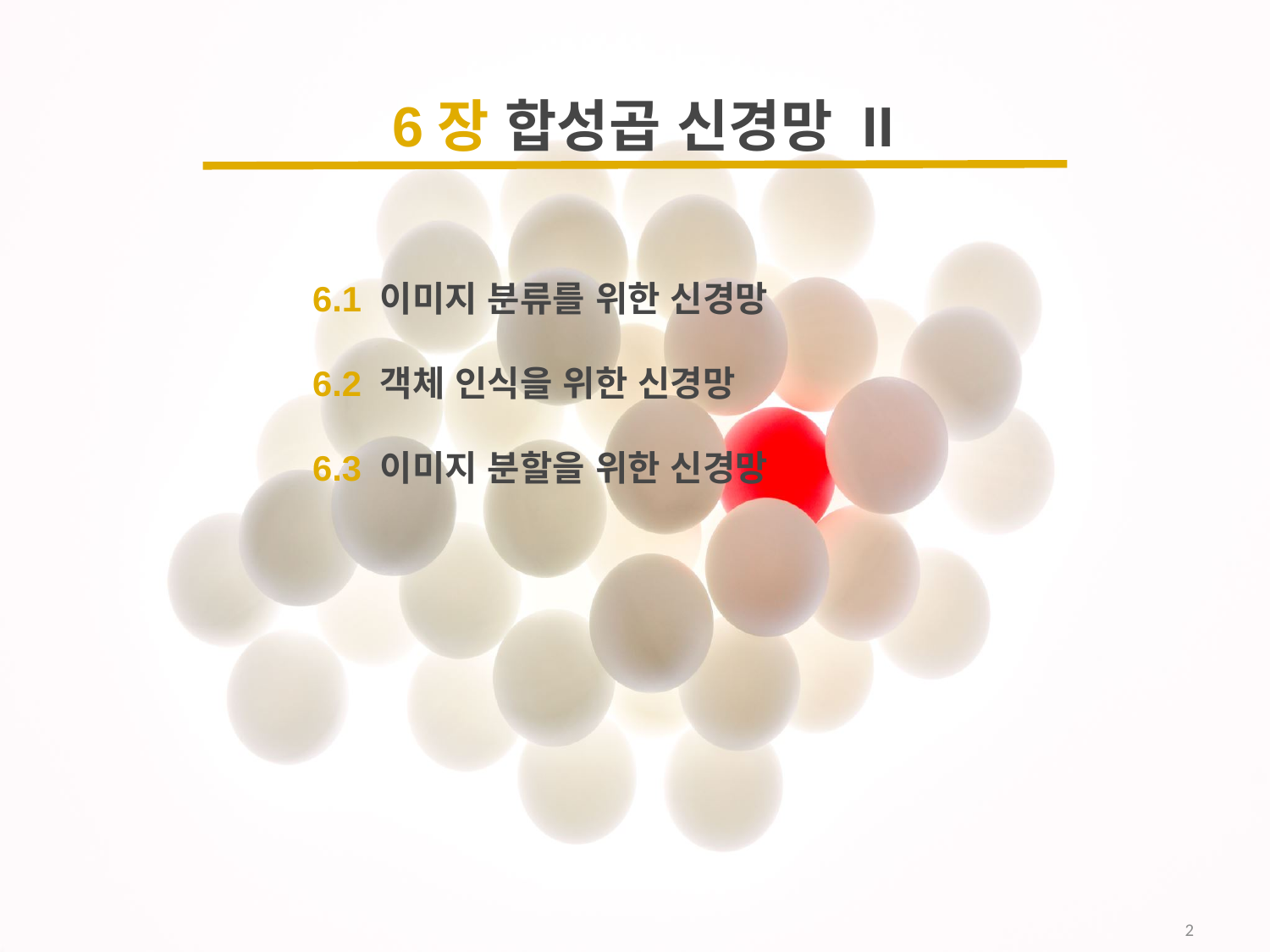

6장 합성곱 신경망 II
6.1 이미지 분류를 위한 신경망
6.2 객체 인식을 위한 신경망
6.3 이미지 분할을 위한 신경망
2